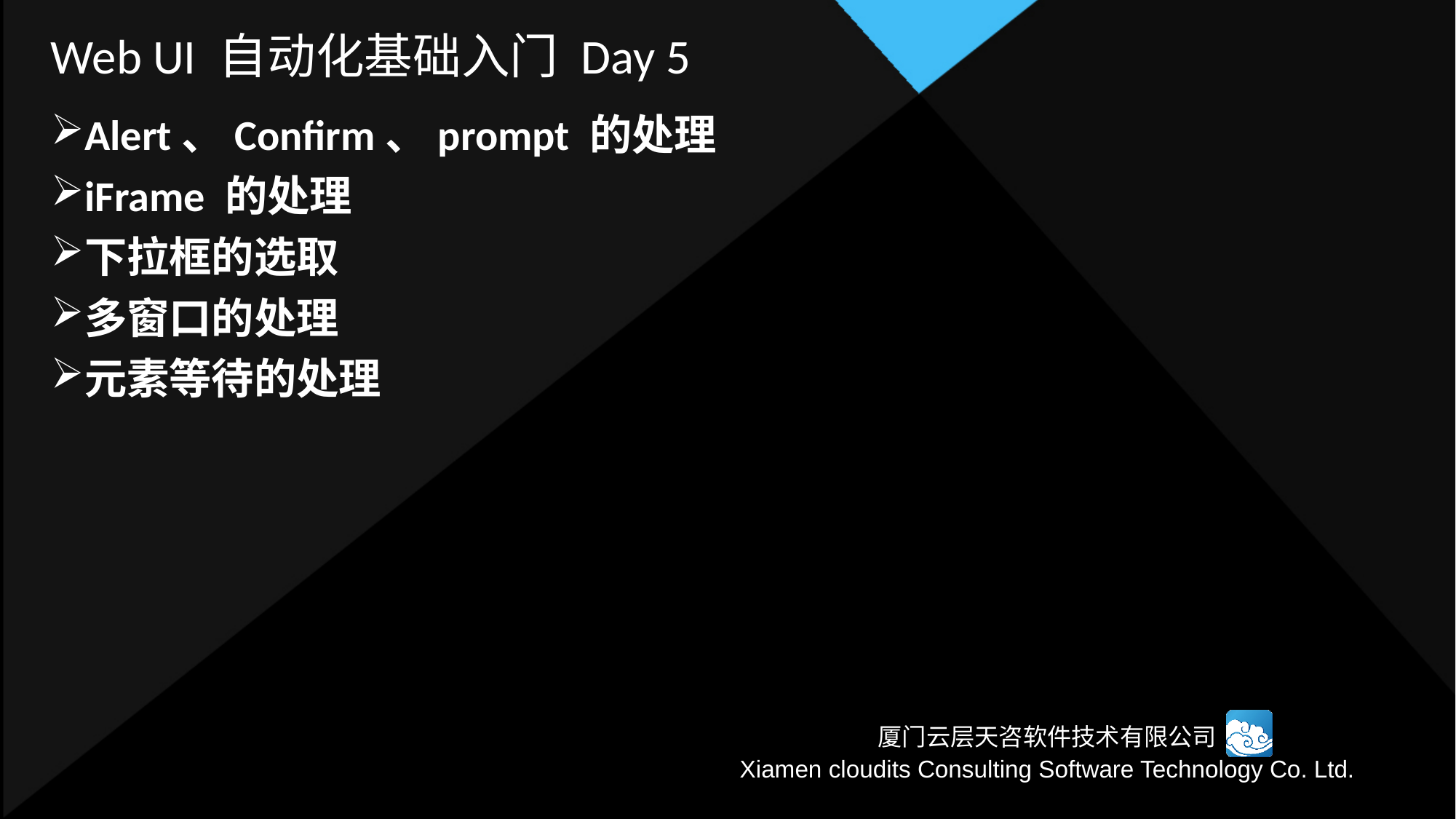

# Web UI 自动化基础入门 Day 5
Alert、Confirm、prompt 的处理
iFrame 的处理
下拉框的选取
多窗口的处理
元素等待的处理